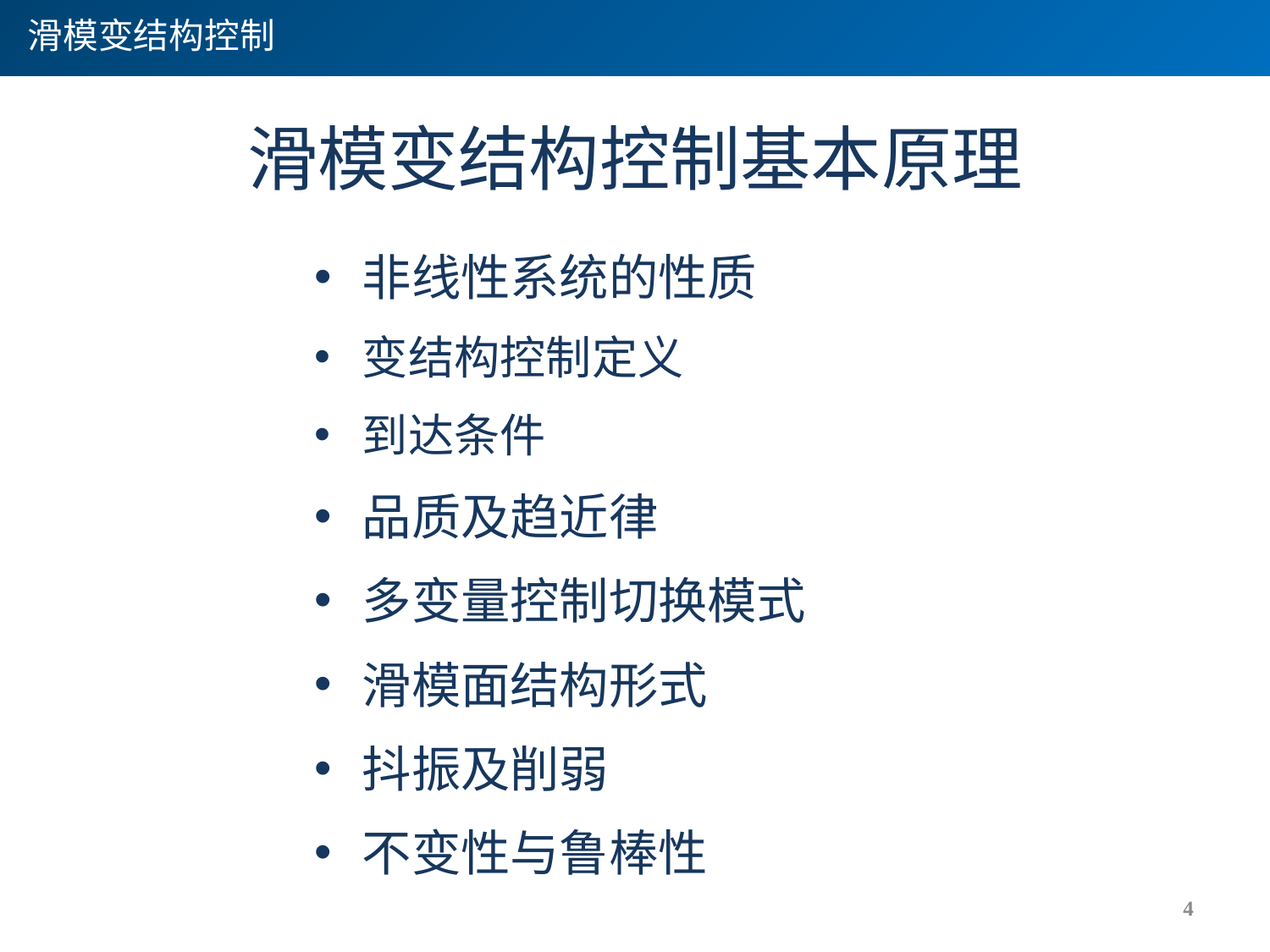

滑模变结构控制

# 滑模变结构控制基本原理
非线性系统的性质
变结构控制定义
到达条件
品质及趋近律
多变量控制切换模式
滑模面结构形式
抖振及削弱
不变性与鲁棒性

4